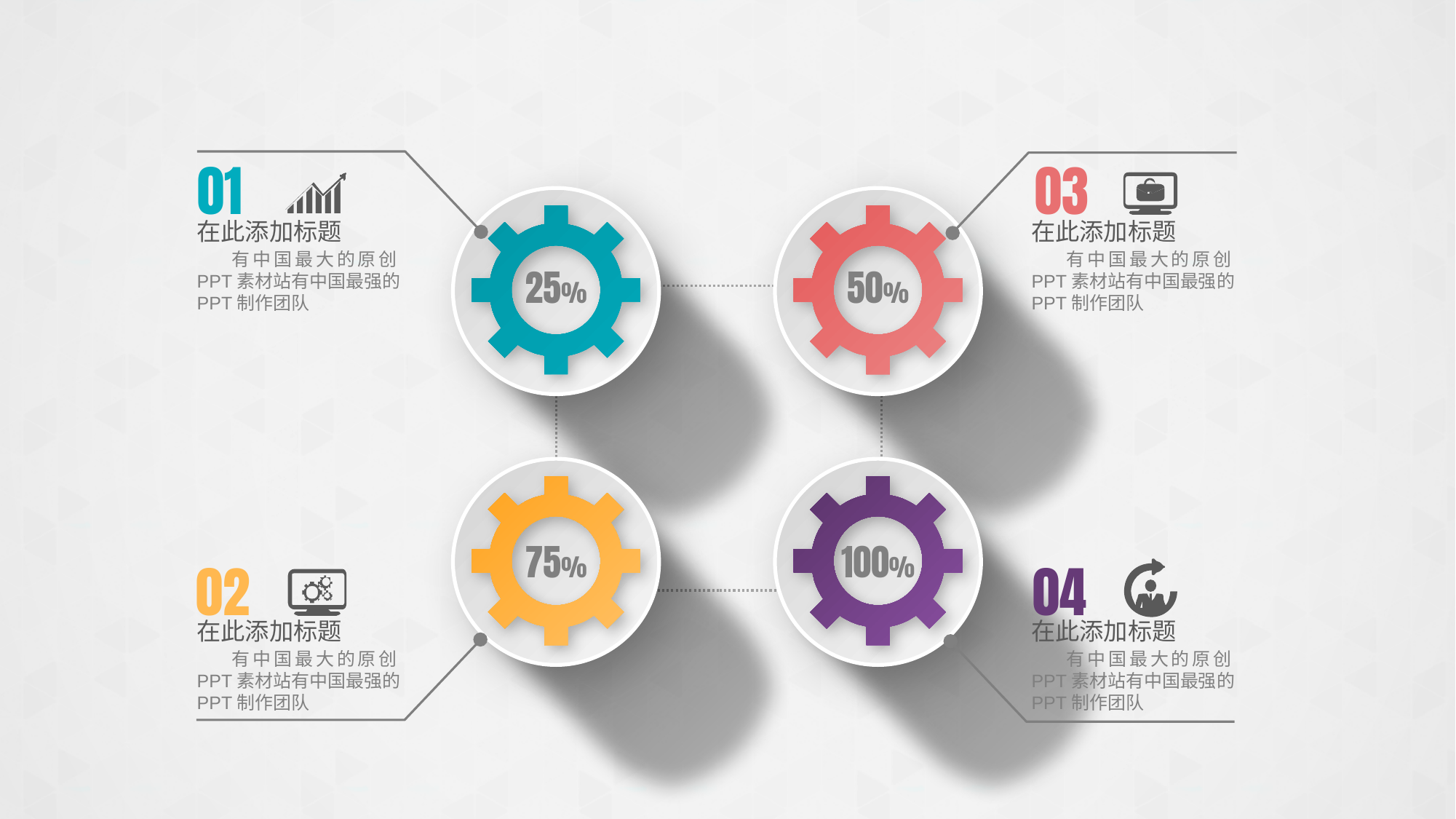

01
03

在此添加标题
在此添加标题
    有中国最大的原创PPT素材站有中国最强的PPT制作团队
    有中国最大的原创PPT素材站有中国最强的PPT制作团队
25%
50%

75%
100%
02
04

在此添加标题
在此添加标题

    有中国最大的原创PPT素材站有中国最强的PPT制作团队
    有中国最大的原创PPT素材站有中国最强的PPT制作团队